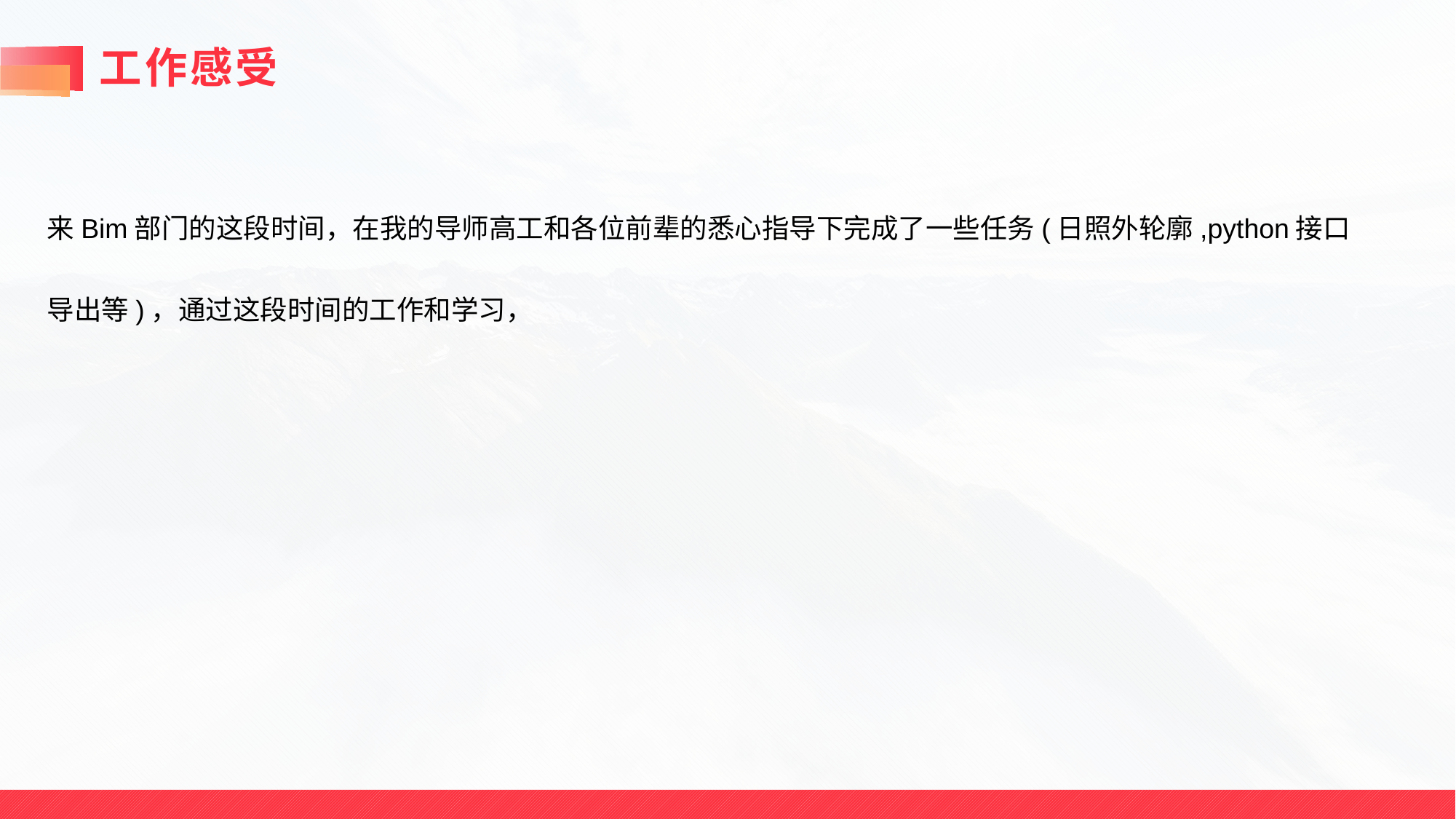

# 工作感受
来Bim部门的这段时间，在我的导师高工和各位前辈的悉心指导下完成了一些任务(日照外轮廓,python接口导出等)，通过这段时间的工作和学习，

4